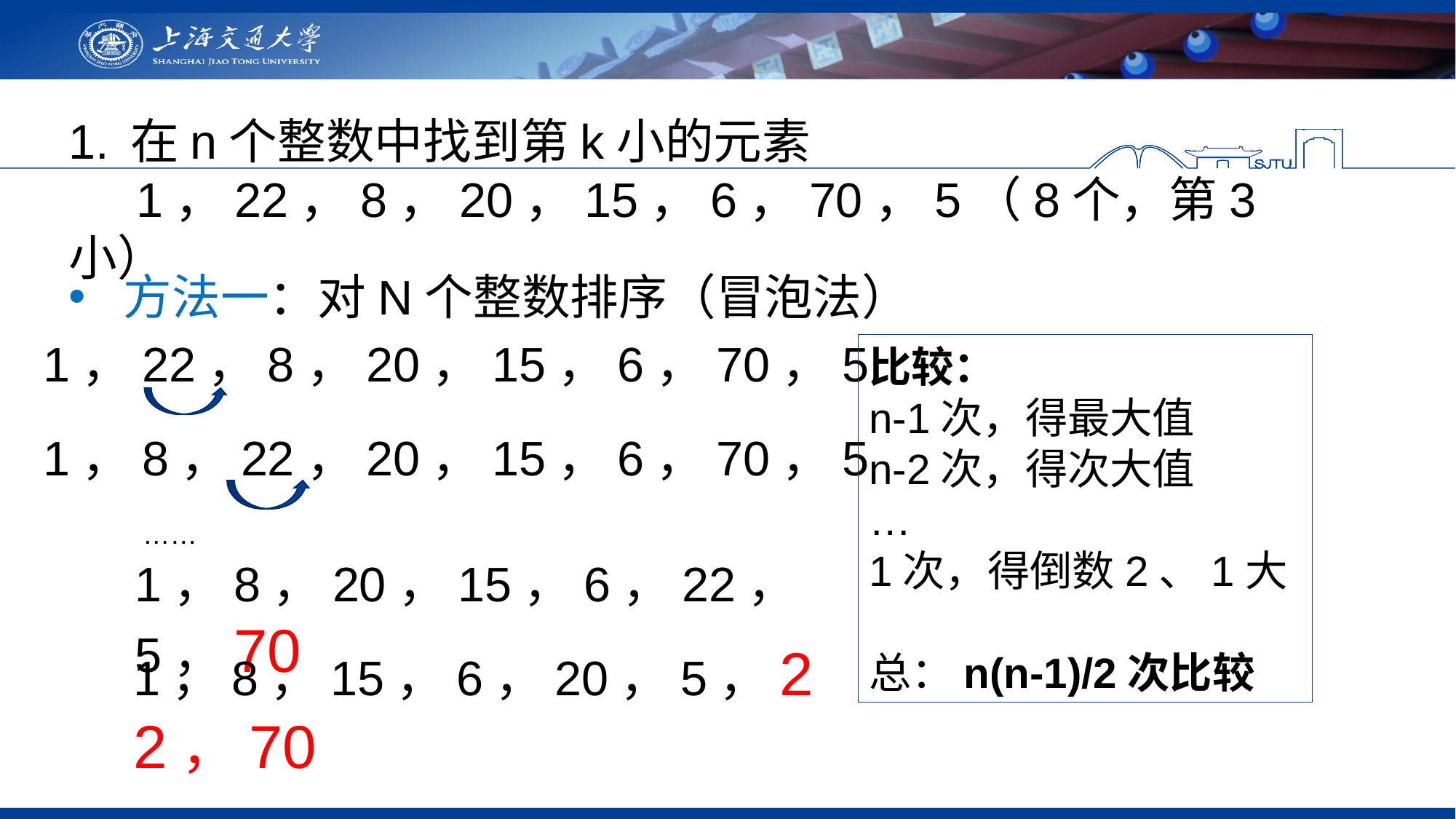

在n个整数中找到第k小的元素
     1，22，8，20，15，6，70，5（8个，第3小）
方法一：对N个整数排序（冒泡法）
1，22，8，20，15，6，70，5
比较：
n-1次，得最大值
n-2次，得次大值
…
1次，得倒数2、1大

总：n(n-1)/2次比较

1，8，22，20，15，6，70，5

……
1，8，20，15，6，22，5，70
1，8，15，6，20，5，22，70